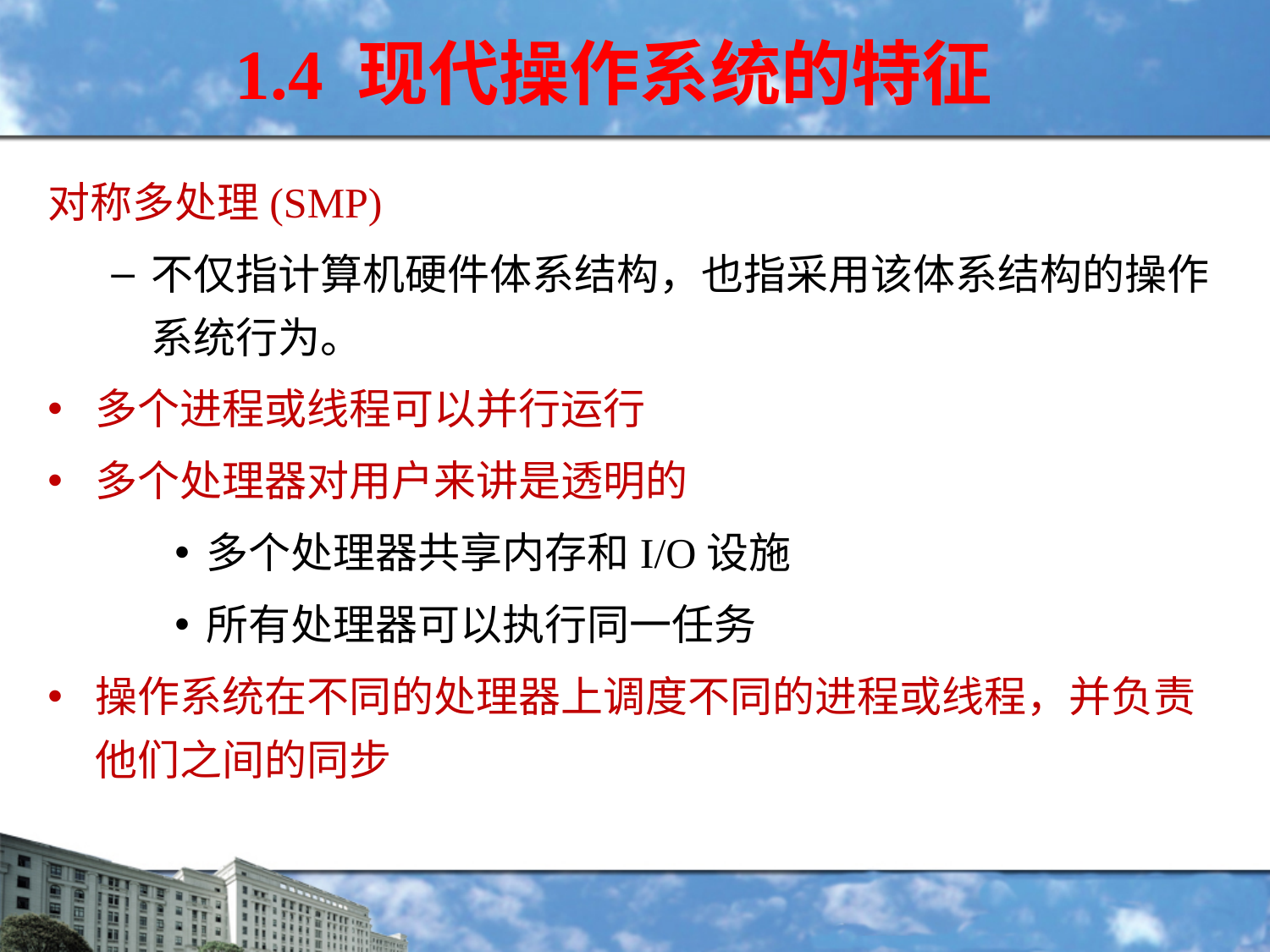

# 1.4 现代操作系统的特征
对称多处理(SMP)
不仅指计算机硬件体系结构，也指采用该体系结构的操作系统行为。
多个进程或线程可以并行运行
多个处理器对用户来讲是透明的
多个处理器共享内存和I/O设施
所有处理器可以执行同一任务
操作系统在不同的处理器上调度不同的进程或线程，并负责他们之间的同步